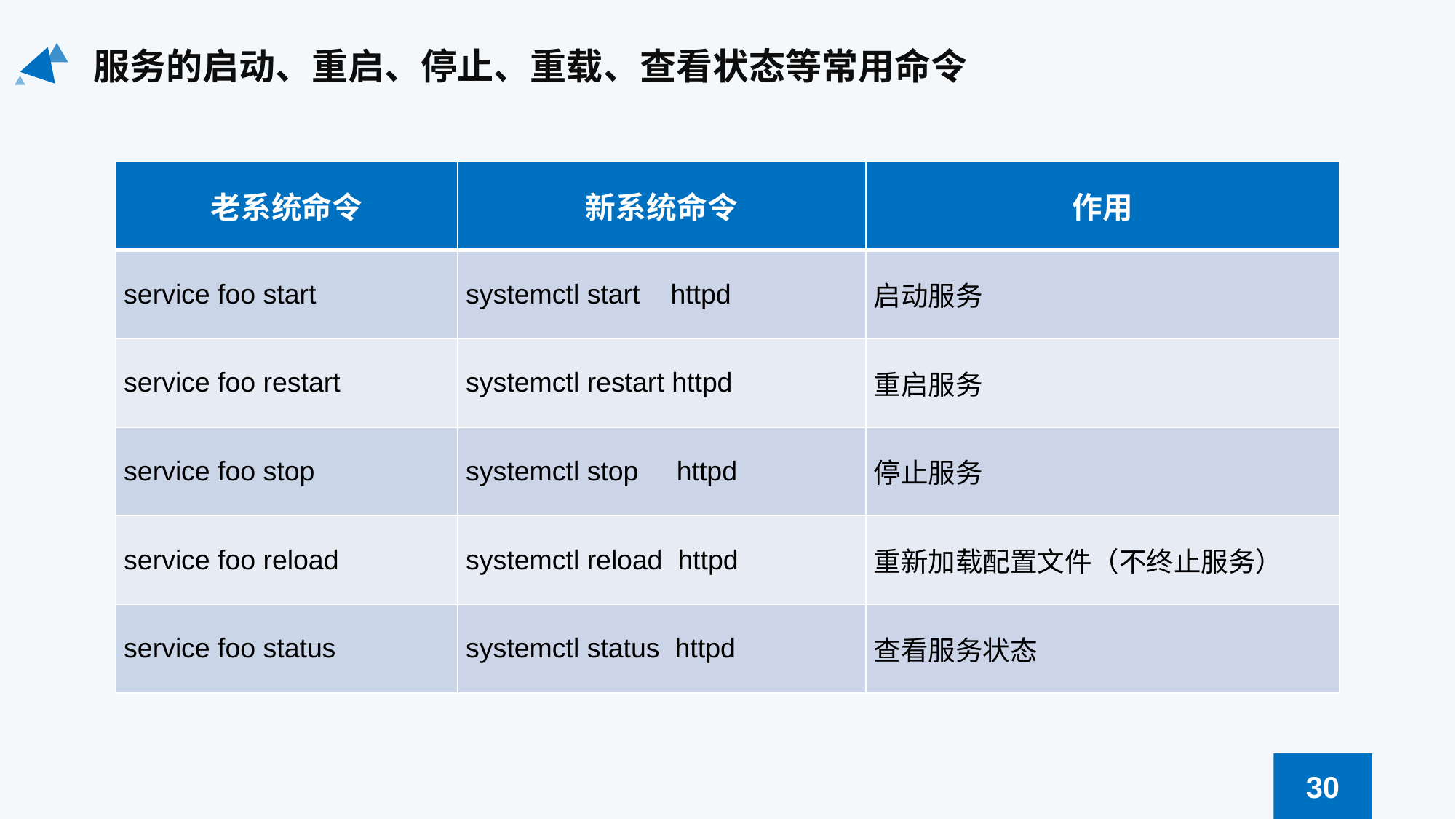

服务的启动、重启、停止、重载、查看状态等常用命令

| 老系统命令 | 新系统命令 | 作用 |
| --- | --- | --- |
| service foo start | systemctl start httpd | 启动服务 |
| service foo restart | systemctl restart httpd | 重启服务 |
| service foo stop | systemctl stop httpd | 停止服务 |
| service foo reload | systemctl reload httpd | 重新加载配置文件（不终止服务） |
| service foo status | systemctl status httpd | 查看服务状态 |

30